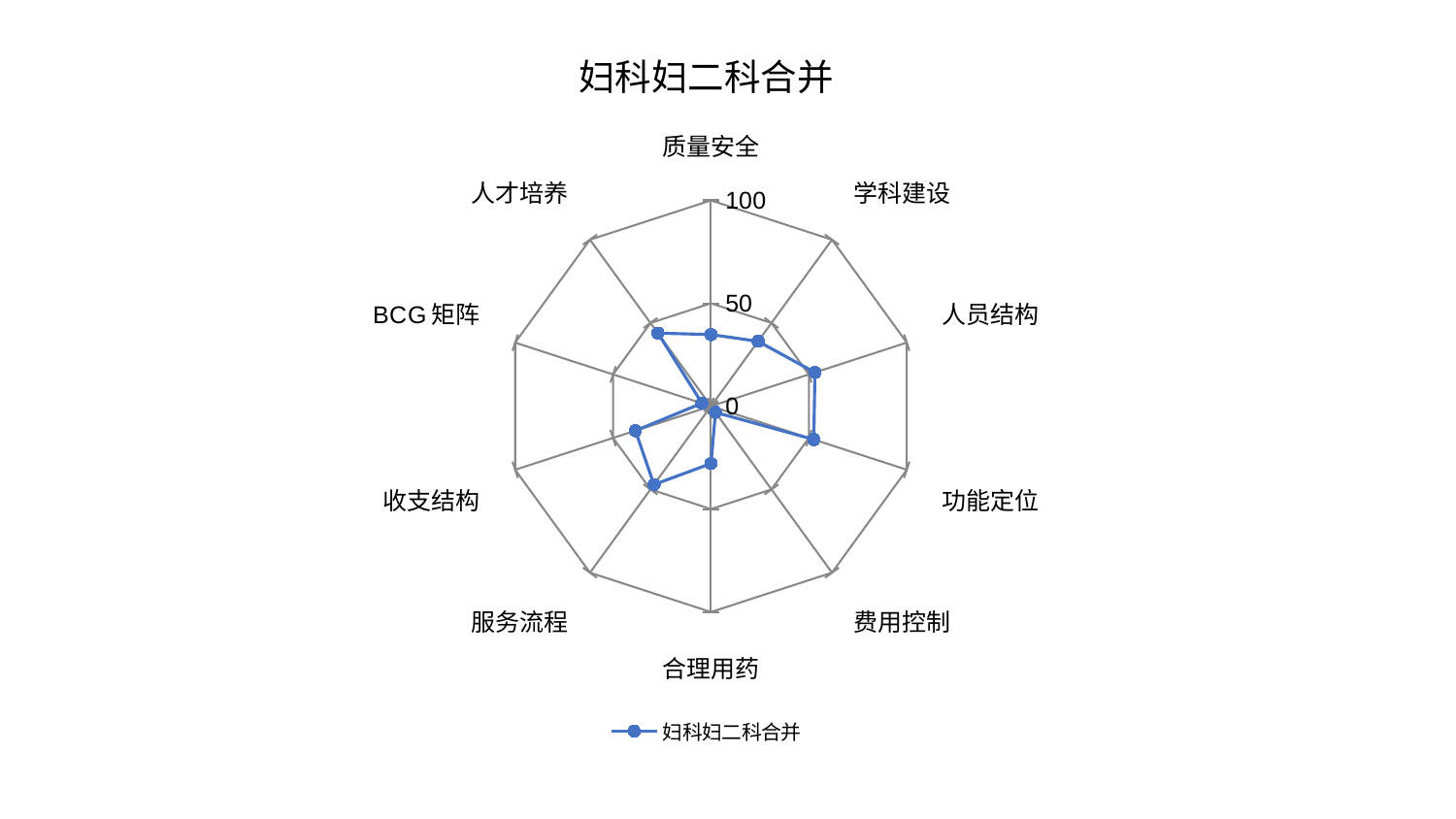

### Chart: 妇科妇二科合并

| Category | 妇科妇二科合并 |
|---|---|
| 质量安全 | 34.813688671598655 |
| 学科建设 | 38.97650562833167 |
| 人员结构 | 53.088611978092516 |
| 功能定位 | 52.51784419925859 |
| 费用控制 | 3.7479585122150185 |
| 合理用药 | 27.885740320229075 |
| 服务流程 | 47.08069662573476 |
| 收支结构 | 38.605070997298895 |
| BCG矩阵 | 4.624427547970973 |
| 人才培养 | 43.90168760896595 |
94